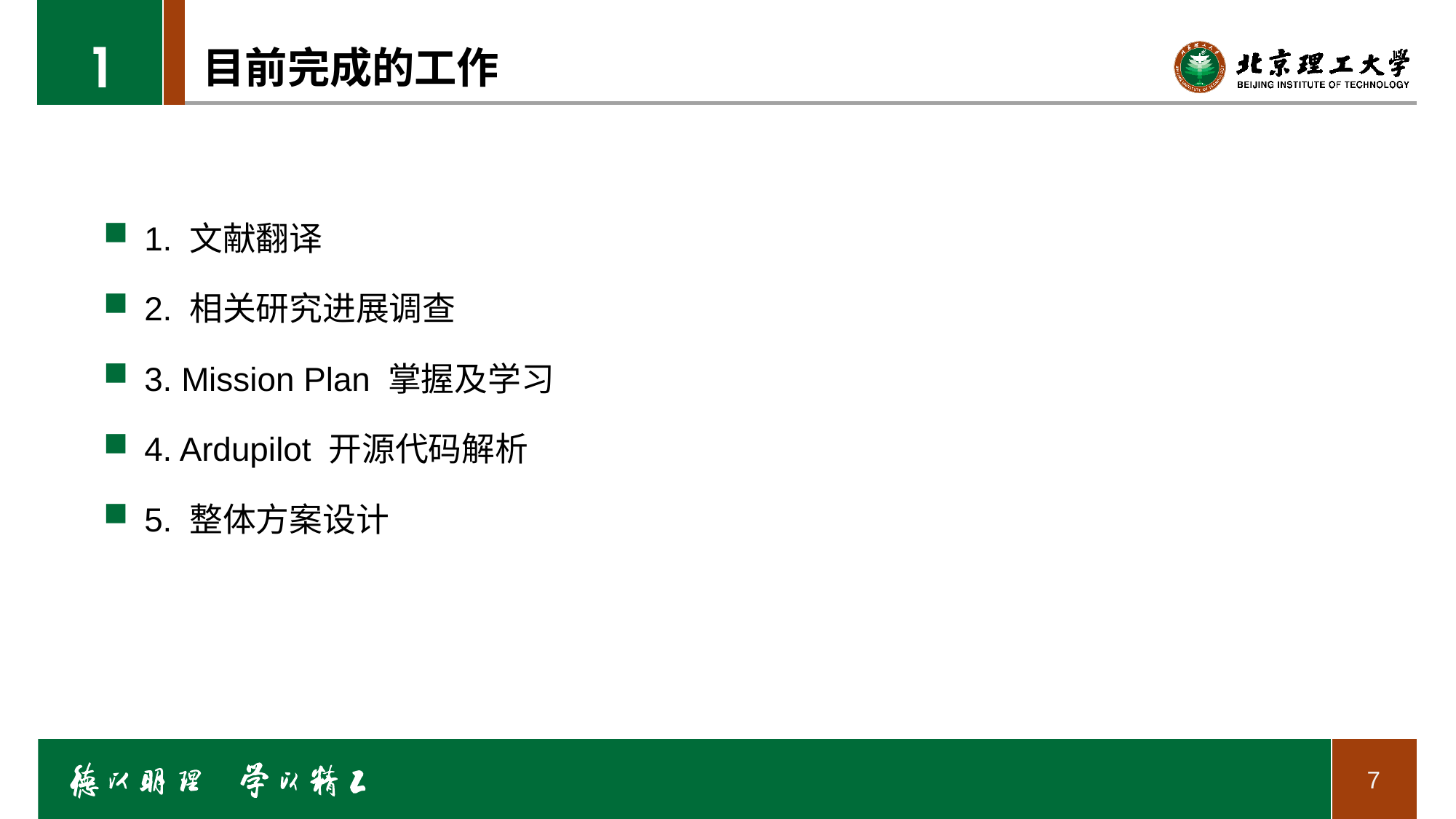

1
# 目前完成的工作
1. 文献翻译
2. 相关研究进展调查
3. Mission Plan 掌握及学习
4. Ardupilot 开源代码解析
5. 整体方案设计